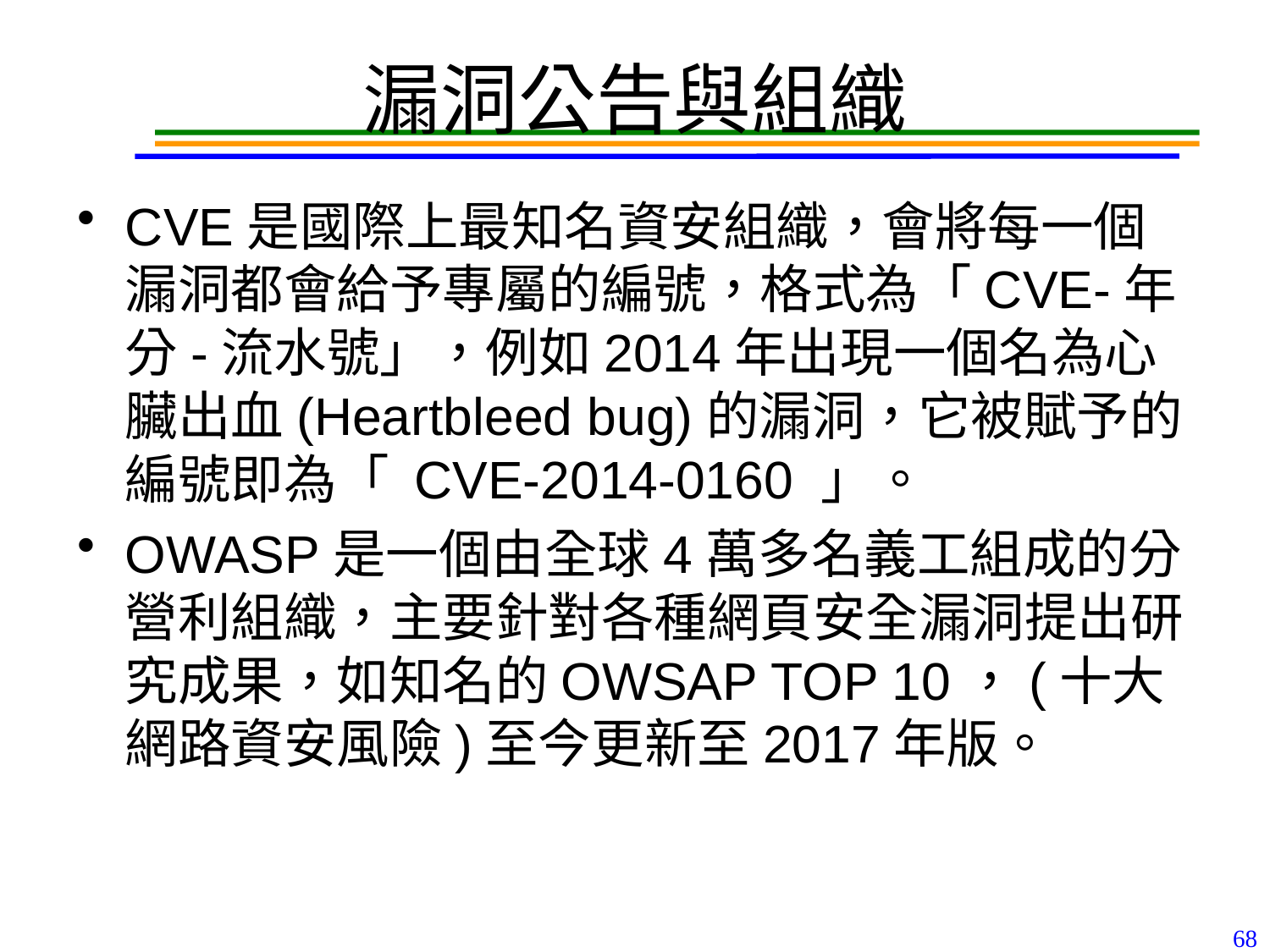

# 漏洞公告與組織
CVE是國際上最知名資安組織，會將每一個漏洞都會給予專屬的編號，格式為「CVE-年分-流水號」，例如2014年出現一個名為心臟出血(Heartbleed bug)的漏洞，它被賦予的編號即為「 CVE-2014-0160 」。
OWASP是一個由全球4萬多名義工組成的分營利組織，主要針對各種網頁安全漏洞提出研究成果，如知名的OWSAP TOP 10，(十大網路資安風險)至今更新至2017年版。
68